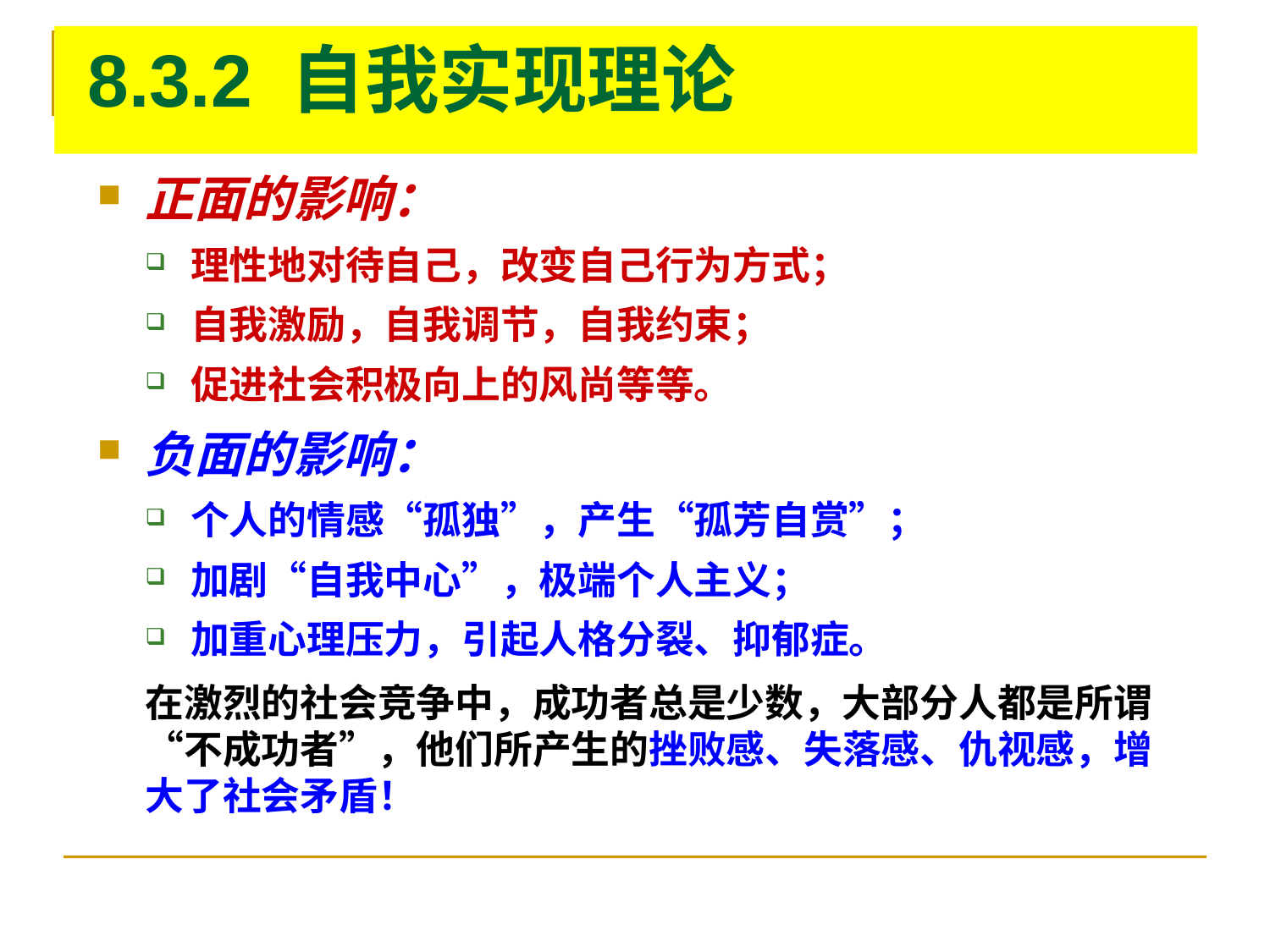

# 8.3.2 自我实现理论
正面的影响：
理性地对待自己，改变自己行为方式；
自我激励，自我调节，自我约束；
促进社会积极向上的风尚等等。
负面的影响：
个人的情感“孤独”，产生“孤芳自赏”；
加剧“自我中心”，极端个人主义；
加重心理压力，引起人格分裂、抑郁症。
在激烈的社会竞争中，成功者总是少数，大部分人都是所谓“不成功者”，他们所产生的挫败感、失落感、仇视感，增大了社会矛盾！

50